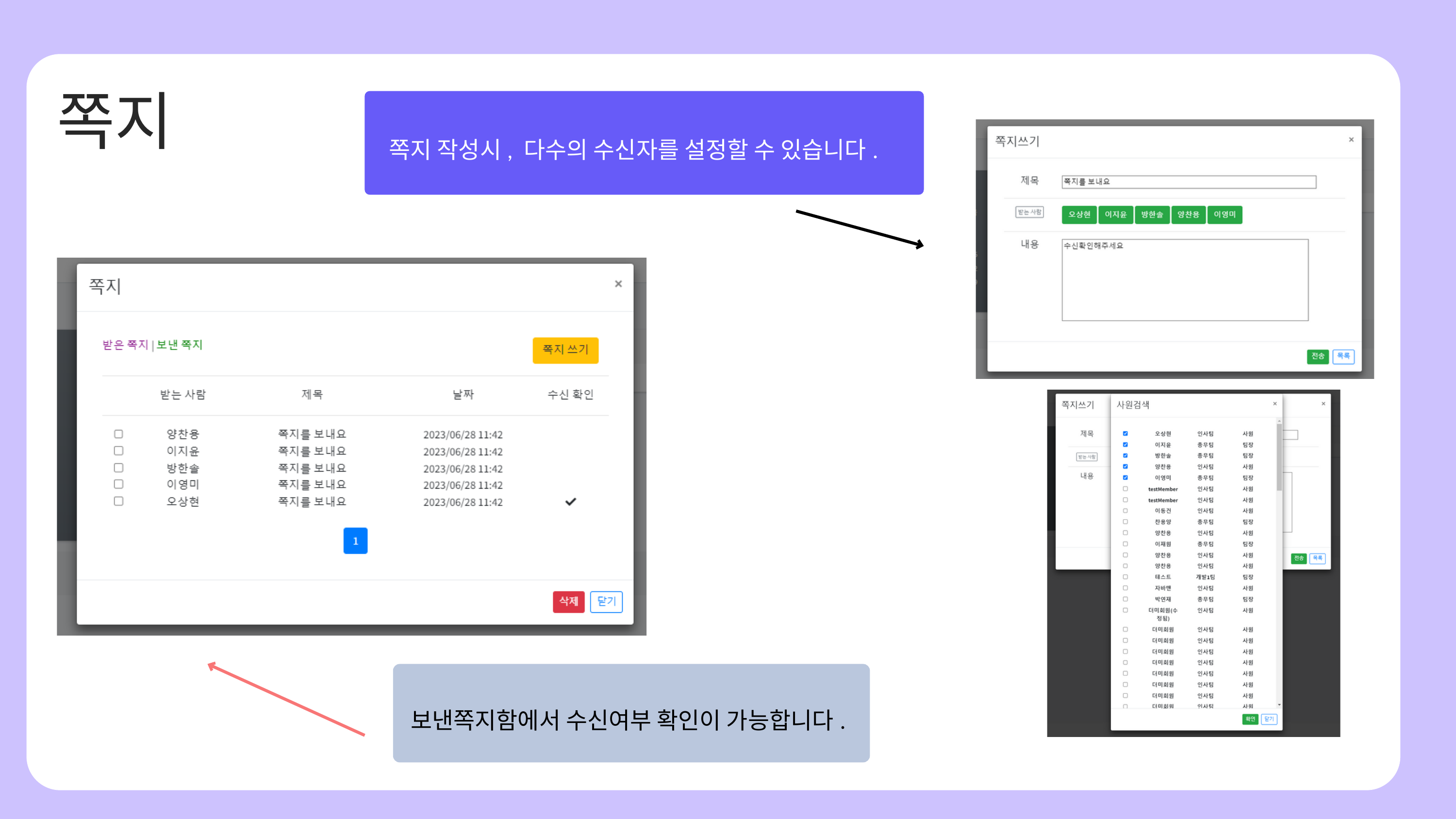

쪽지 작성시, 다수의 수신자를 설정할 수 있습니다.

쪽지

보낸쪽지함에서 수신여부 확인이 가능합니다.